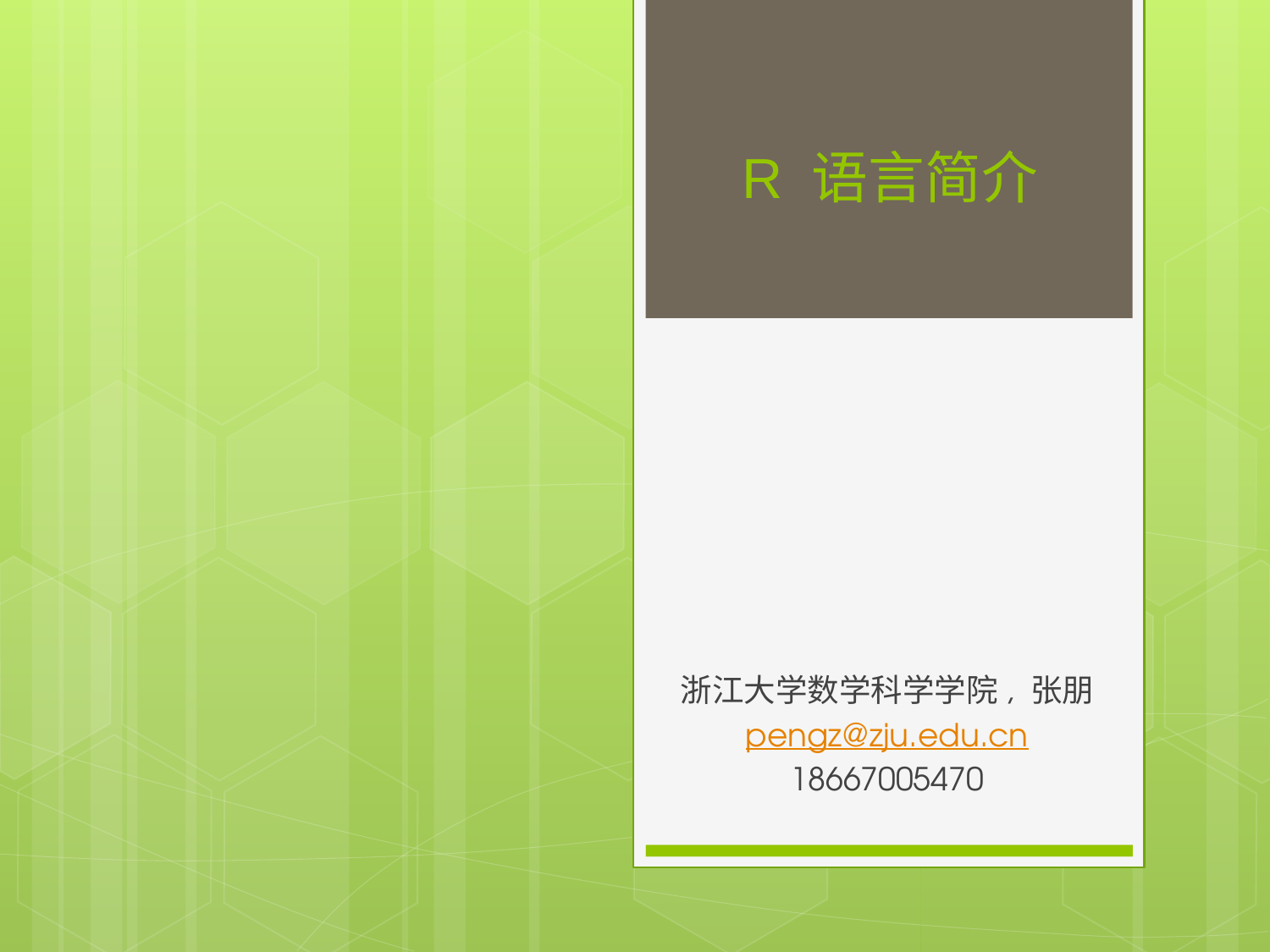

R 语言简介
#
浙江大学数学科学学院, 张朋
pengz@zju.edu.cn
18667005470